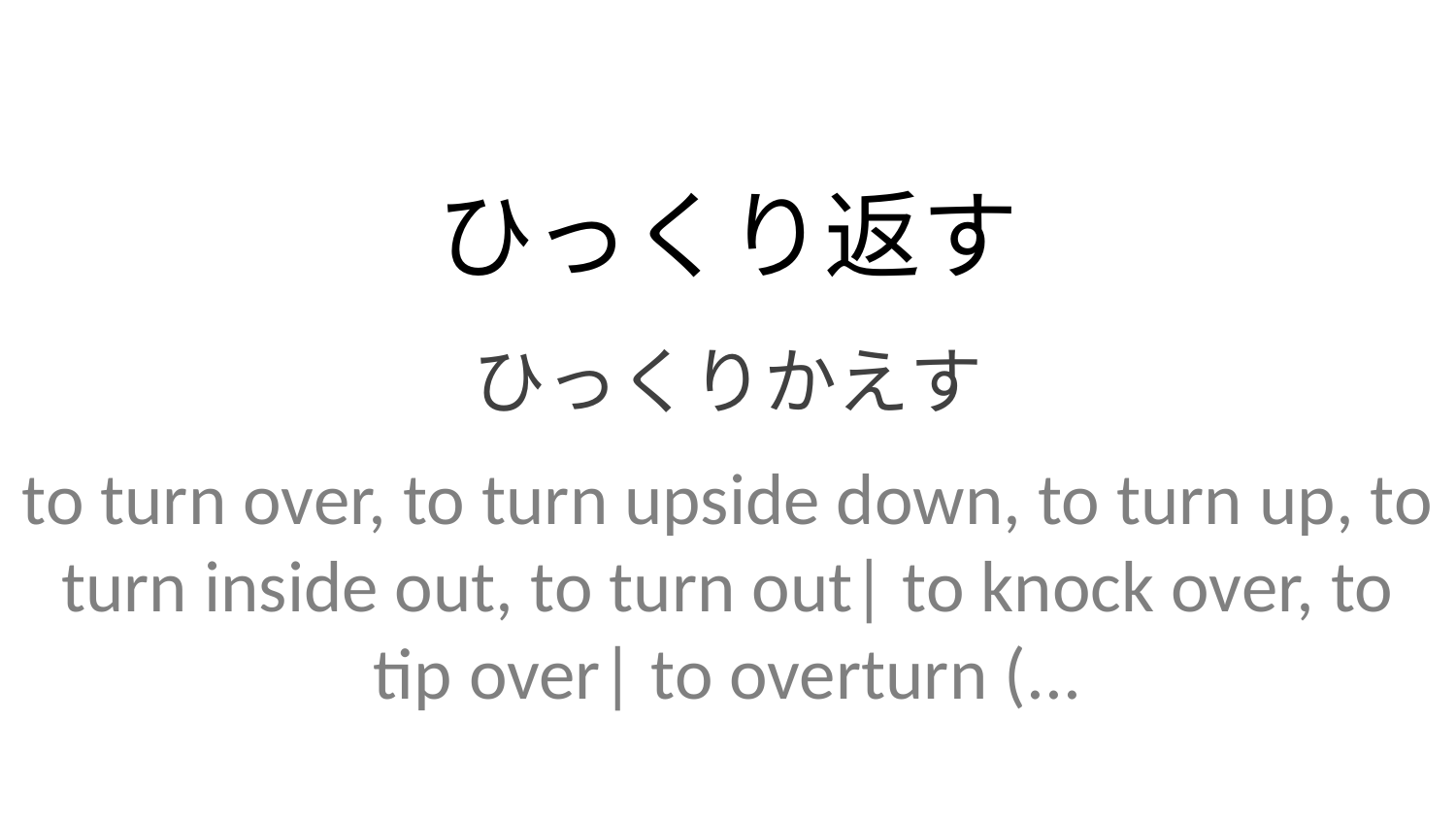

ひっくり返す

ひっくりかえす
to turn over, to turn upside down, to turn up, to turn inside out, to turn out| to knock over, to tip over| to overturn (...